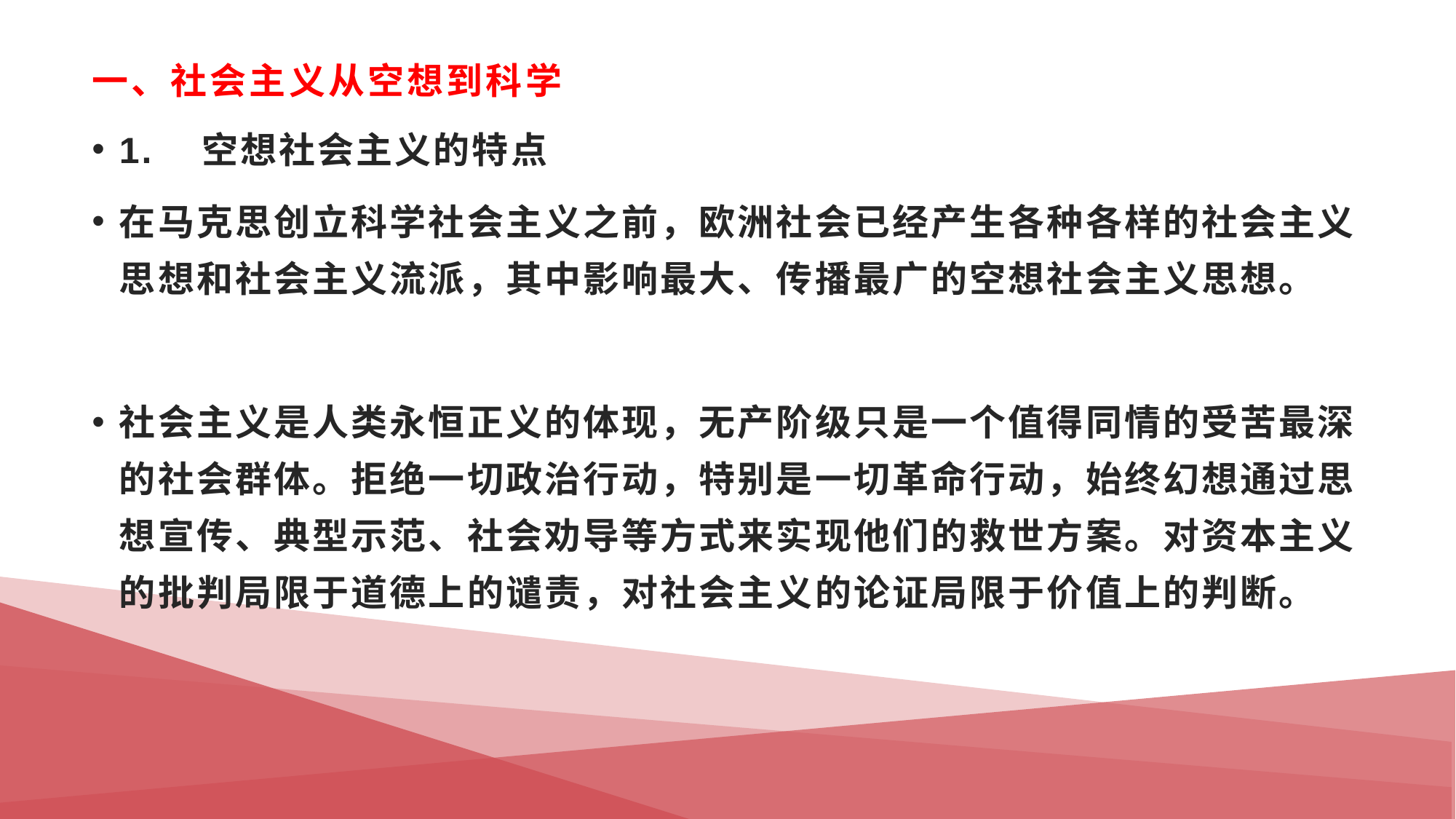

# 一、社会主义从空想到科学
1.　空想社会主义的特点
在马克思创立科学社会主义之前，欧洲社会已经产生各种各样的社会主义思想和社会主义流派，其中影响最大、传播最广的空想社会主义思想。

社会主义是人类永恒正义的体现，无产阶级只是一个值得同情的受苦最深的社会群体。拒绝一切政治行动，特别是一切革命行动，始终幻想通过思想宣传、典型示范、社会劝导等方式来实现他们的救世方案。对资本主义的批判局限于道德上的谴责，对社会主义的论证局限于价值上的判断。